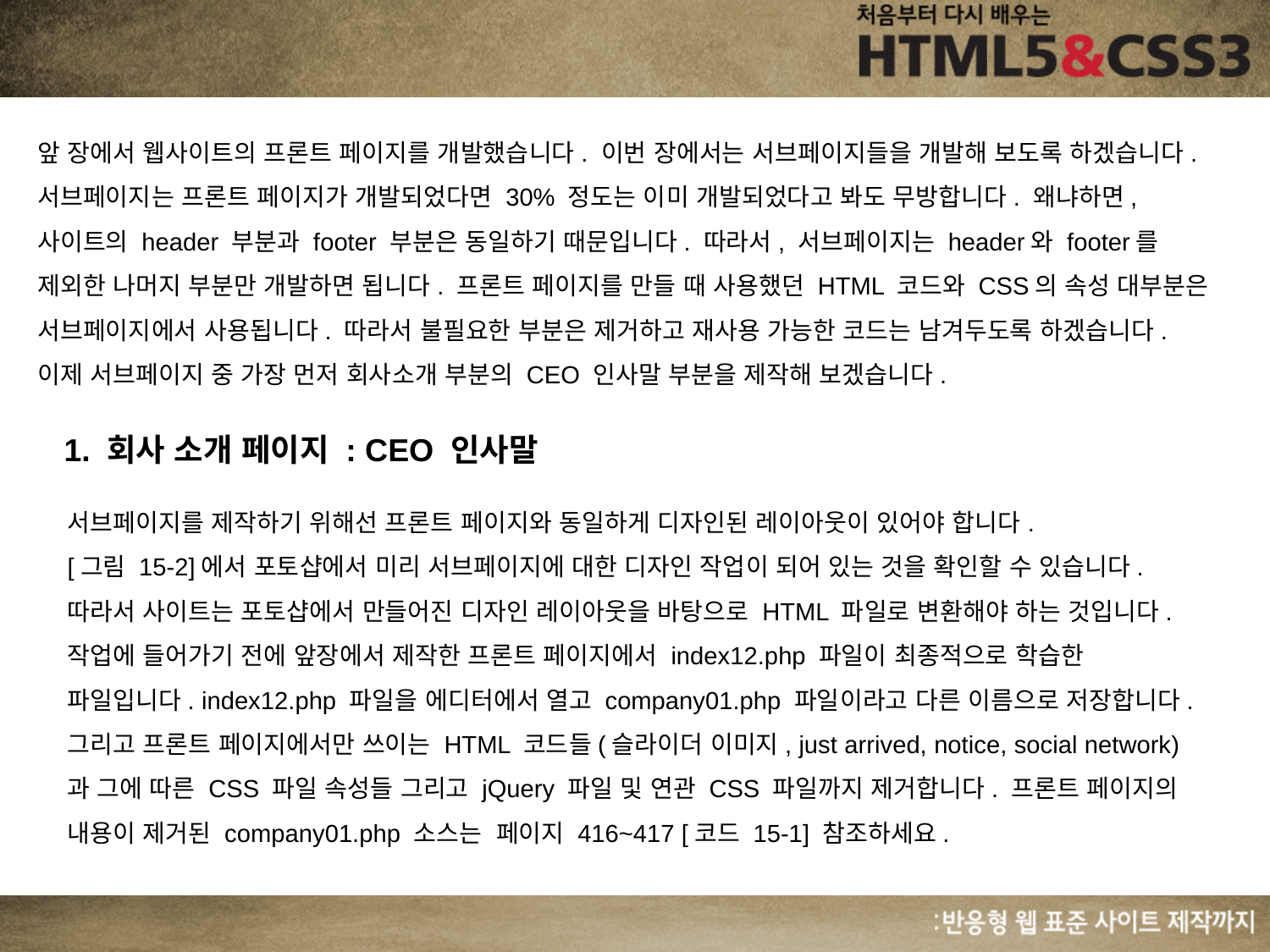

앞 장에서 웹사이트의 프론트 페이지를 개발했습니다. 이번 장에서는 서브페이지들을 개발해 보도록 하겠습니다. 서브페이지는 프론트 페이지가 개발되었다면 30% 정도는 이미 개발되었다고 봐도 무방합니다. 왜냐하면, 사이트의 header 부분과 footer 부분은 동일하기 때문입니다. 따라서, 서브페이지는 header와 footer를 제외한 나머지 부분만 개발하면 됩니다. 프론트 페이지를 만들 때 사용했던 HTML 코드와 CSS의 속성 대부분은 서브페이지에서 사용됩니다. 따라서 불필요한 부분은 제거하고 재사용 가능한 코드는 남겨두도록 하겠습니다. 이제 서브페이지 중 가장 먼저 회사소개 부분의 CEO 인사말 부분을 제작해 보겠습니다.

1. 회사 소개 페이지 : CEO 인사말
서브페이지를 제작하기 위해선 프론트 페이지와 동일하게 디자인된 레이아웃이 있어야 합니다.
[그림 15-2]에서 포토샵에서 미리 서브페이지에 대한 디자인 작업이 되어 있는 것을 확인할 수 있습니다. 따라서 사이트는 포토샵에서 만들어진 디자인 레이아웃을 바탕으로 HTML 파일로 변환해야 하는 것입니다.  작업에 들어가기 전에 앞장에서 제작한 프론트 페이지에서 index12.php 파일이 최종적으로 학습한 파일입니다. index12.php 파일을 에디터에서 열고 company01.php 파일이라고 다른 이름으로 저장합니다. 그리고 프론트 페이지에서만 쓰이는 HTML 코드들(슬라이더 이미지, just arrived, notice, social network)과 그에 따른 CSS 파일 속성들 그리고 jQuery 파일 및 연관 CSS 파일까지 제거합니다. 프론트 페이지의 내용이 제거된 company01.php 소스는  페이지 416~417 [코드 15-1] 참조하세요.